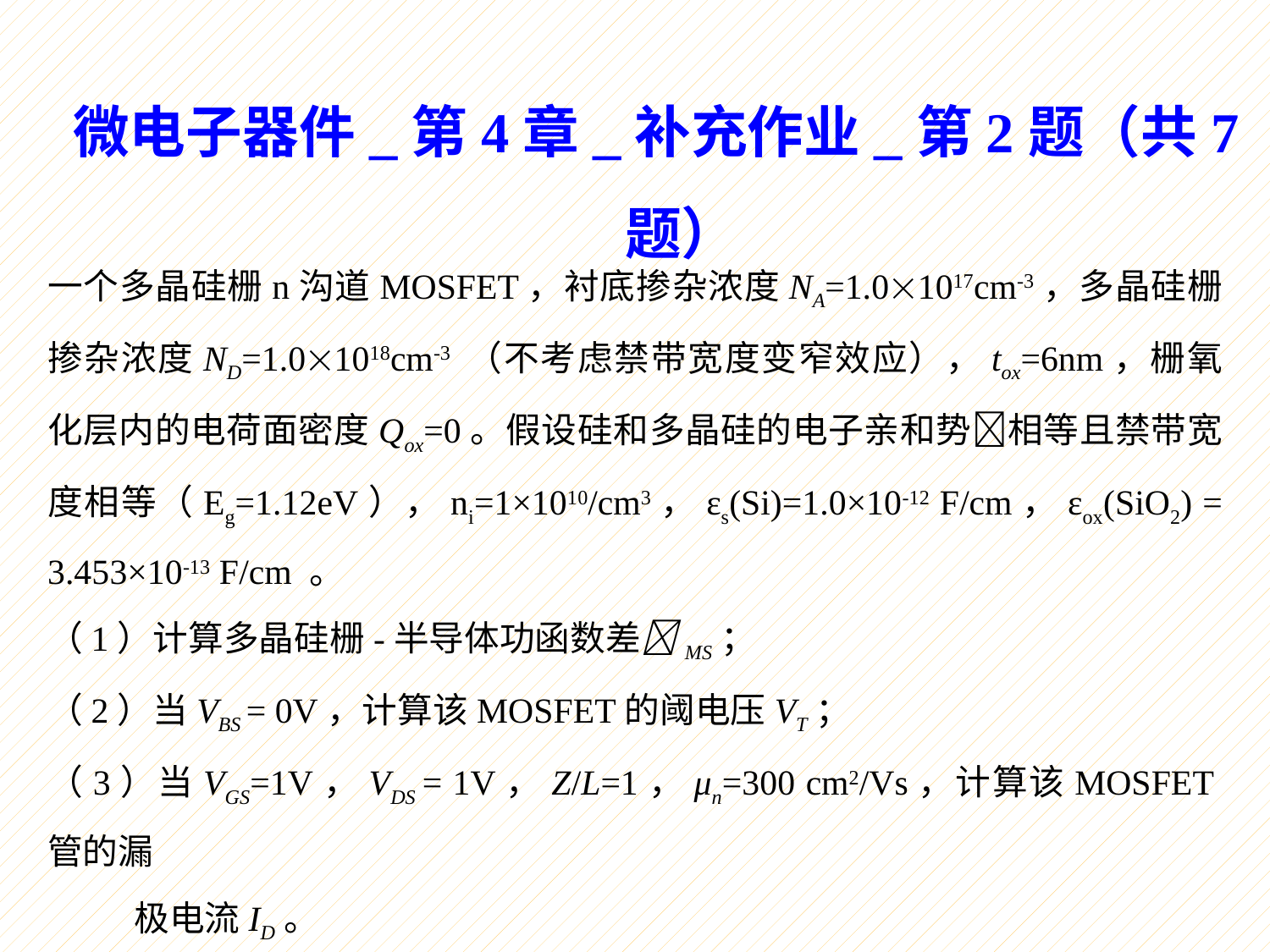

微电子器件_第4章_补充作业_第2题（共7题）
一个多晶硅栅n沟道MOSFET，衬底掺杂浓度NA=1.0×1017cm-3，多晶硅栅掺杂浓度ND=1.0×1018cm-3 （不考虑禁带宽度变窄效应），tox=6nm，栅氧化层内的电荷面密度Qox=0。假设硅和多晶硅的电子亲和势χ相等且禁带宽度相等（Eg=1.12eV），ni=1×1010/cm3，εs(Si)=1.0×10-12 F/cm，εox(SiO2) = 3.453×10-13 F/cm 。
（1）计算多晶硅栅-半导体功函数差φMS；
（2）当VBS = 0V，计算该MOSFET的阈电压VT；
（3）当VGS=1V，VDS = 1V，Z/L=1，μn=300 cm2/Vs，计算该MOSFET管的漏
          极电流ID。